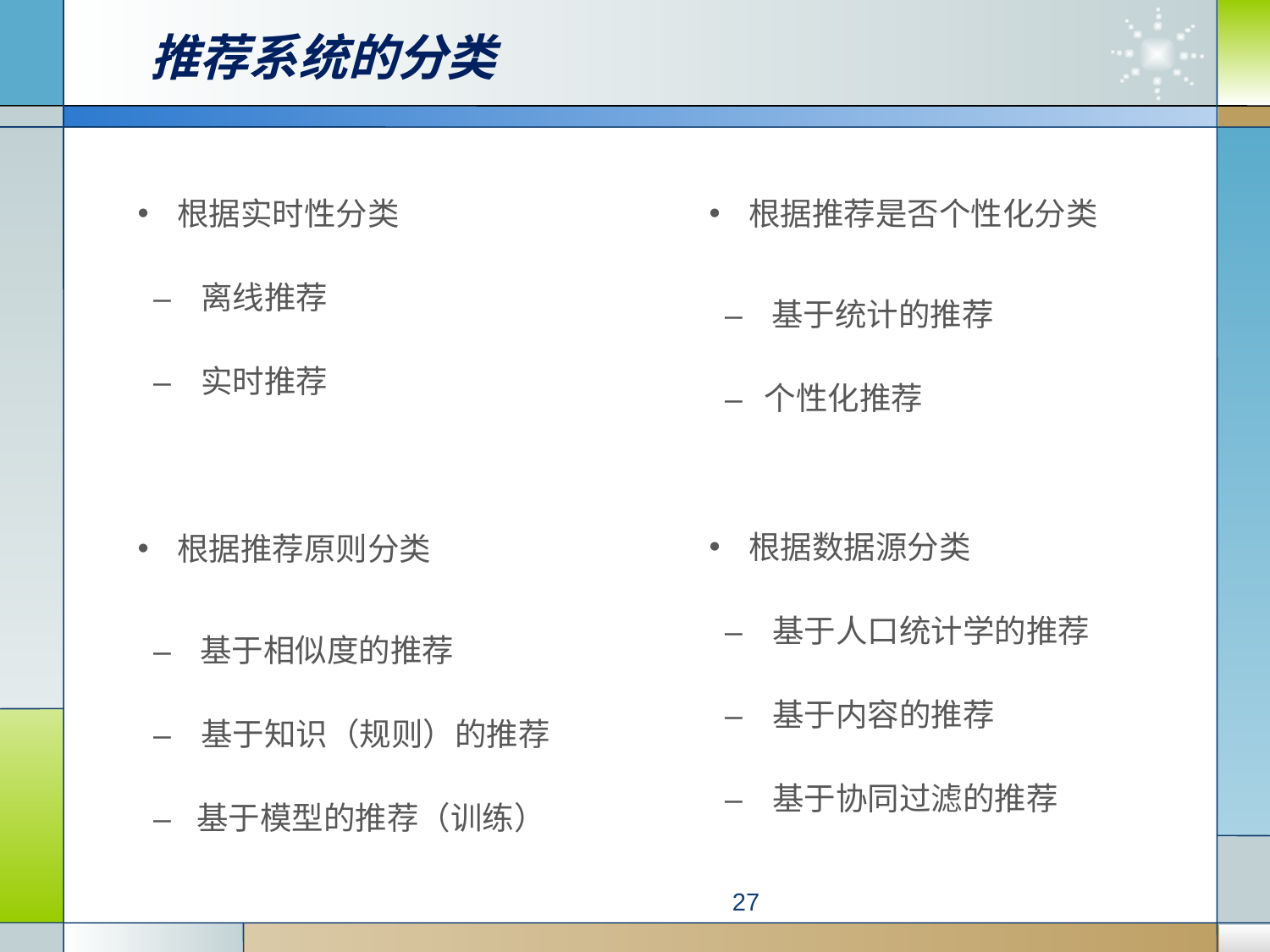

# 推荐系统的分类
根据实时性分类

–  离线推荐

–  实时推荐

根据推荐原则分类

–  基于相似度的推荐
–  基于知识（规则）的推荐
–  基于模型的推荐（训练）
根据推荐是否个性化分类

–  基于统计的推荐
–  个性化推荐

根据数据源分类

–  基于人口统计学的推荐

–  基于内容的推荐

–  基于协同过滤的推荐
27